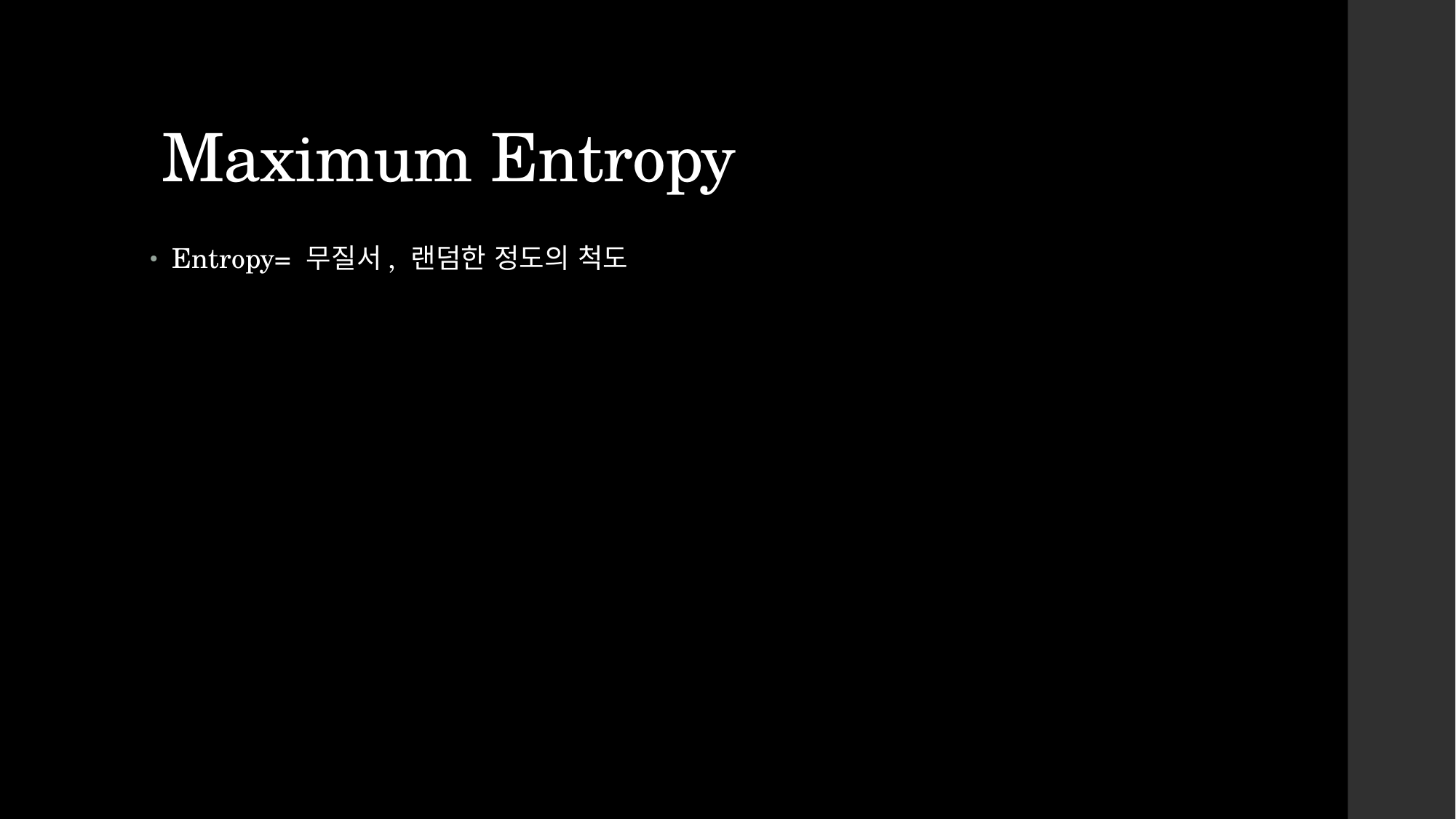

# Maximum Entropy
Entropy= 무질서, 랜덤한 정도의 척도